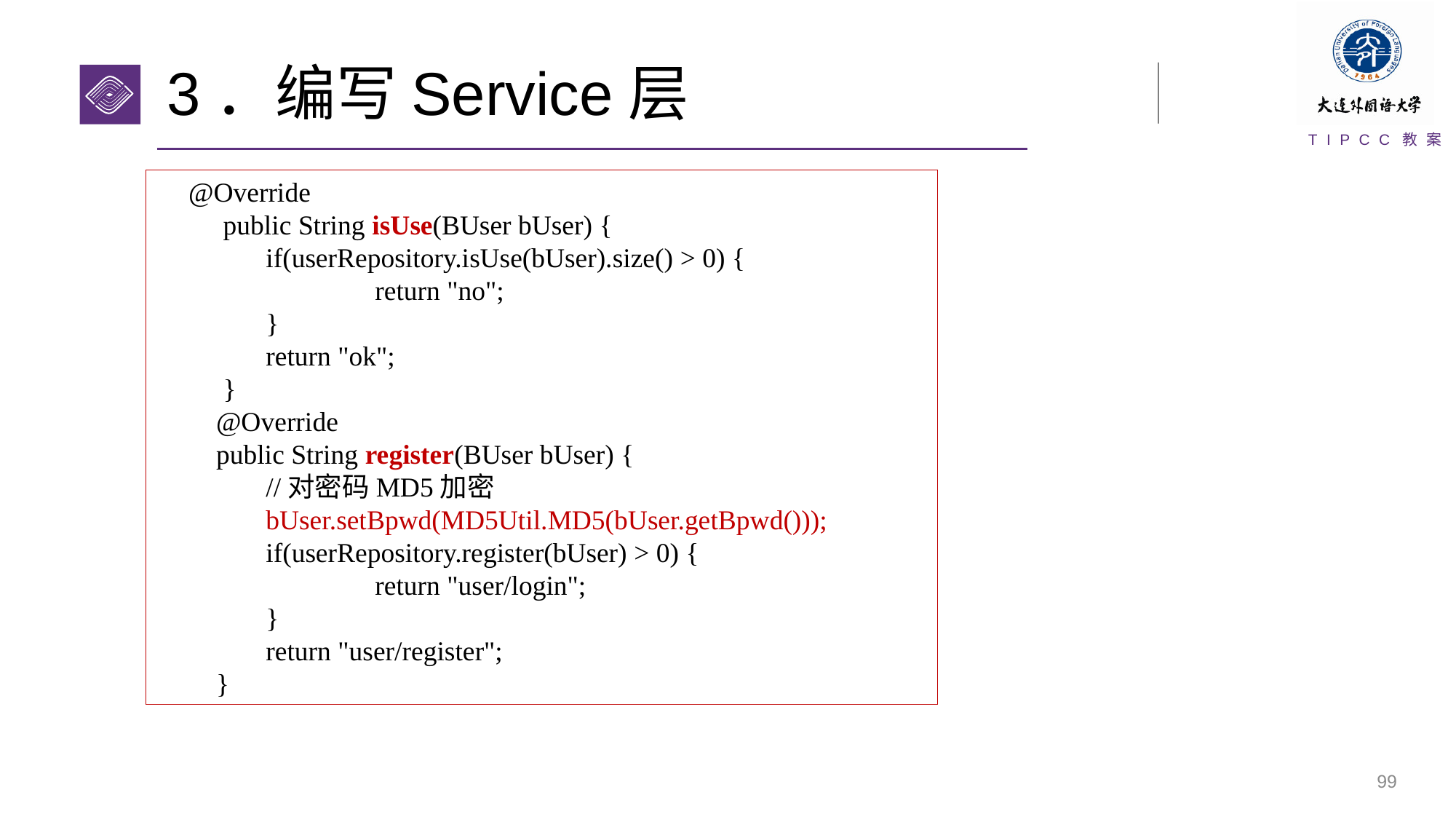

# 3．编写Service层
@Override
     public String isUse(BUser bUser) {
	if(userRepository.isUse(bUser).size() > 0) {
		return "no";
	}
	return "ok";
     }
    @Override
    public String register(BUser bUser) {
	//对密码MD5加密
	bUser.setBpwd(MD5Util.MD5(bUser.getBpwd()));
	if(userRepository.register(bUser) > 0) {
		return "user/login";
	}
	return "user/register";
    }
99